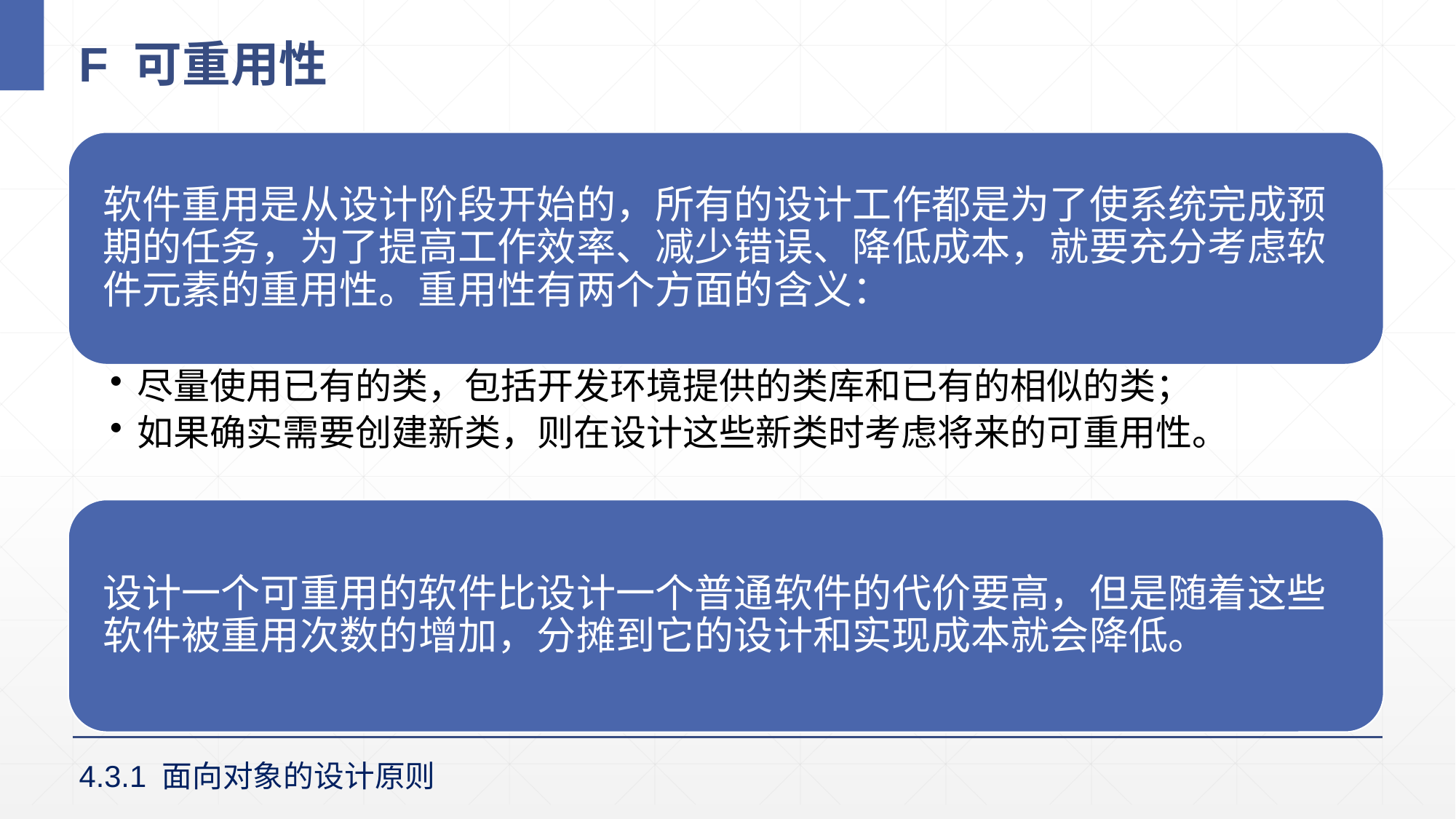

# F 可重用性
软件重用是从设计阶段开始的，所有的设计工作都是为了使系统完成预期的任务，为了提高工作效率、减少错误、降低成本，就要充分考虑软件元素的重用性。重用性有两个方面的含义：
尽量使用已有的类，包括开发环境提供的类库和已有的相似的类；
如果确实需要创建新类，则在设计这些新类时考虑将来的可重用性。
设计一个可重用的软件比设计一个普通软件的代价要高，但是随着这些软件被重用次数的增加，分摊到它的设计和实现成本就会降低。
4.3.1 面向对象的设计原则